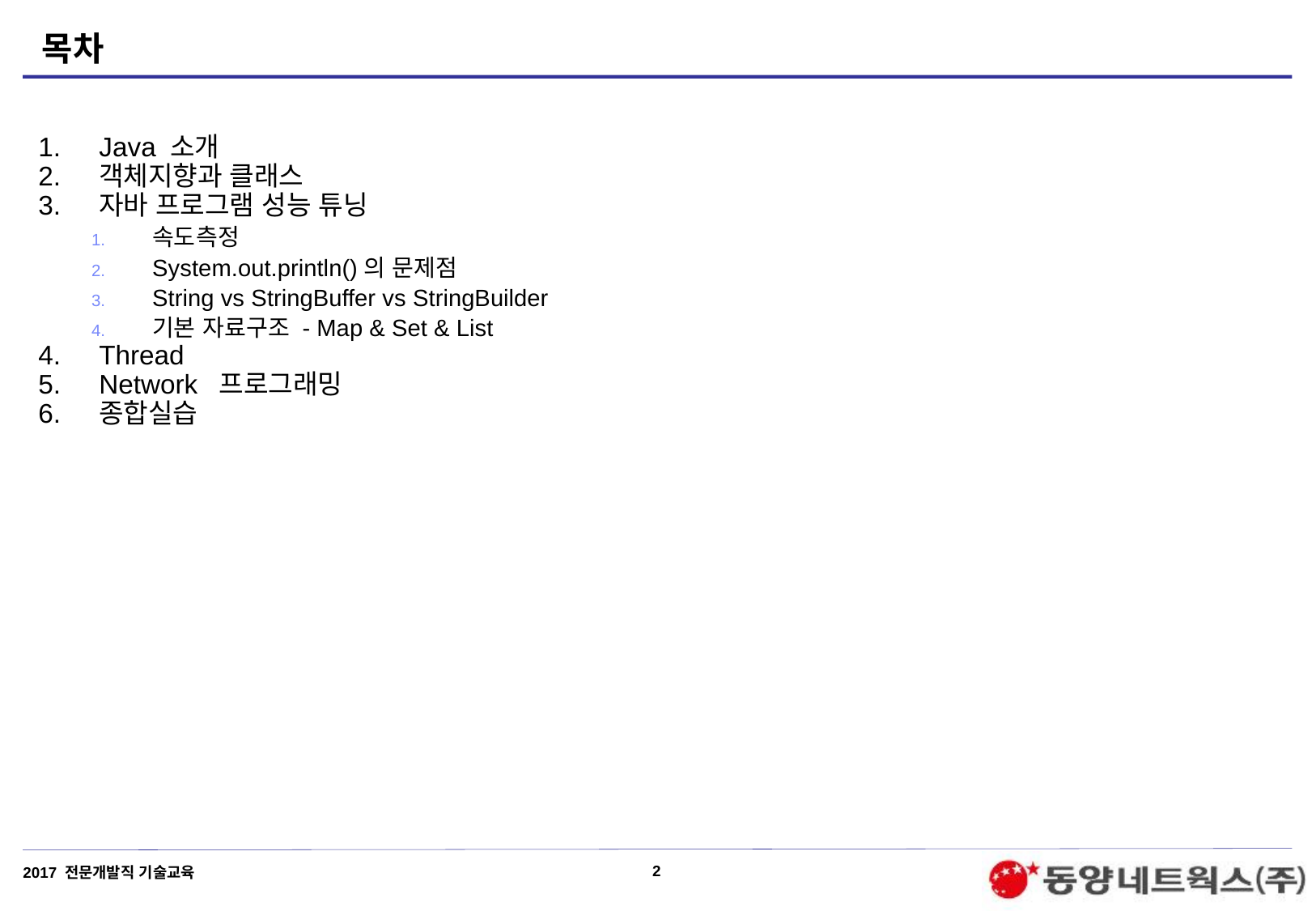

# 목차
Java 소개
객체지향과 클래스
자바 프로그램 성능 튜닝
속도측정
System.out.println()의 문제점
String vs StringBuffer vs StringBuilder
기본 자료구조 - Map & Set & List
Thread
Network  프로그래밍
종합실습